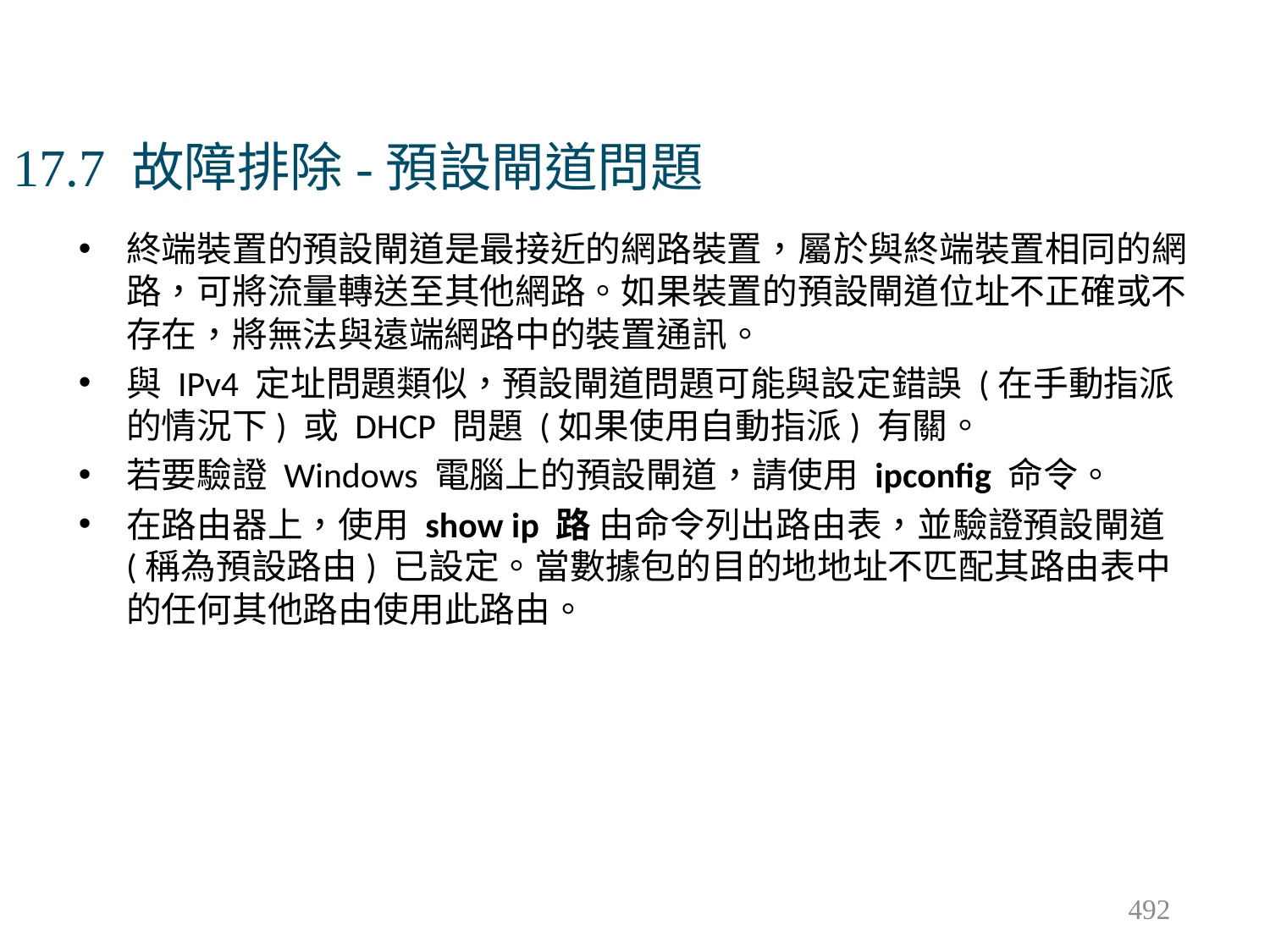

# 17.7 故障排除-預設閘道問題
終端裝置的預設閘道是最接近的網路裝置，屬於與終端裝置相同的網路，可將流量轉送至其他網路。如果裝置的預設閘道位址不正確或不存在，將無法與遠端網路中的裝置通訊。
與 IPv4 定址問題類似，預設閘道問題可能與設定錯誤 (在手動指派的情況下) 或 DHCP 問題 (如果使用自動指派) 有關。
若要驗證 Windows 電腦上的預設閘道，請使用 ipconfig 命令。
在路由器上，使用 show ip 路 由命令列出路由表，並驗證預設閘道 (稱為預設路由) 已設定。當數據包的目的地地址不匹配其路由表中的任何其他路由使用此路由。

492